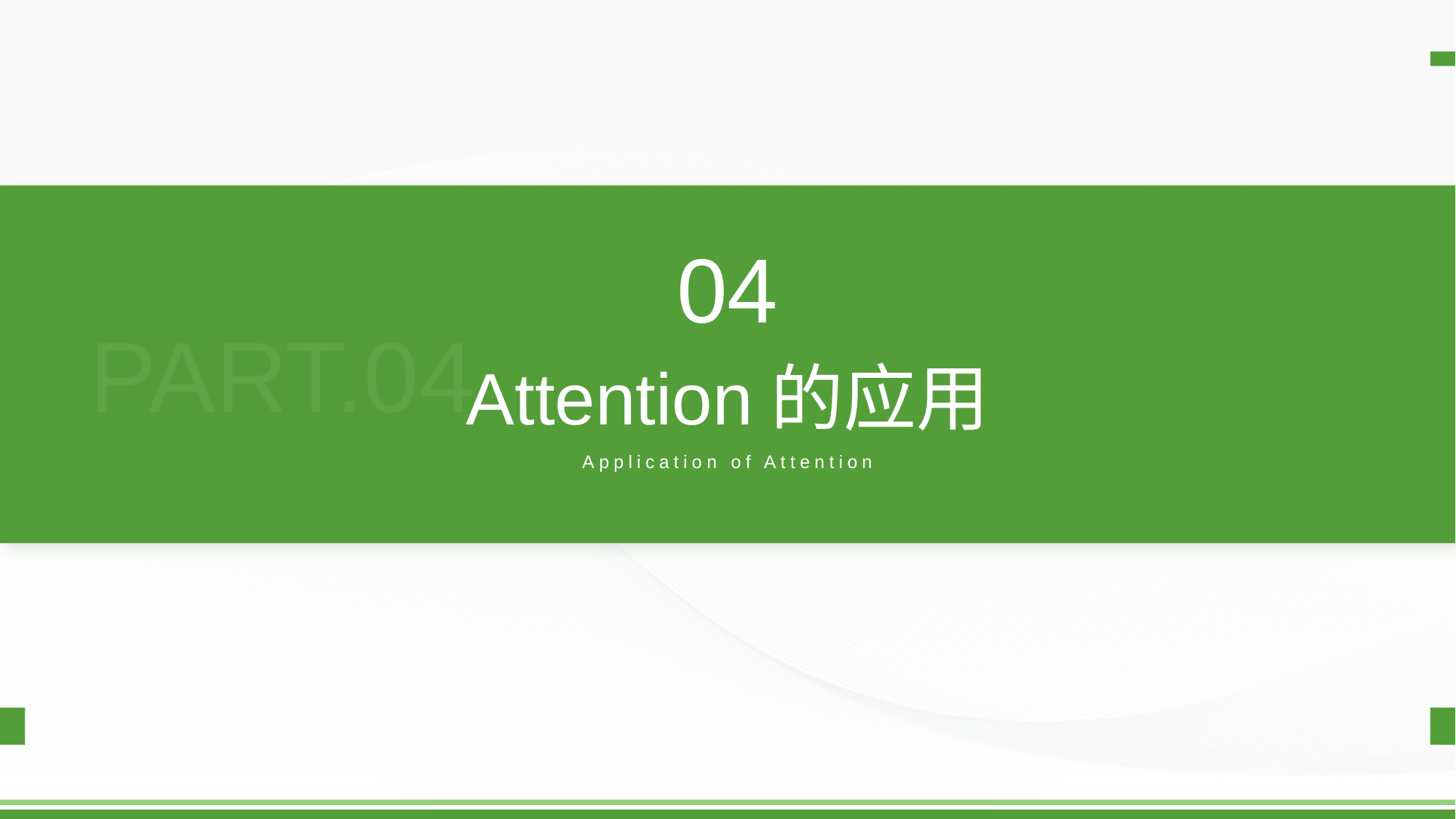

04
PART.04
# Attention的应用
Application of Attention